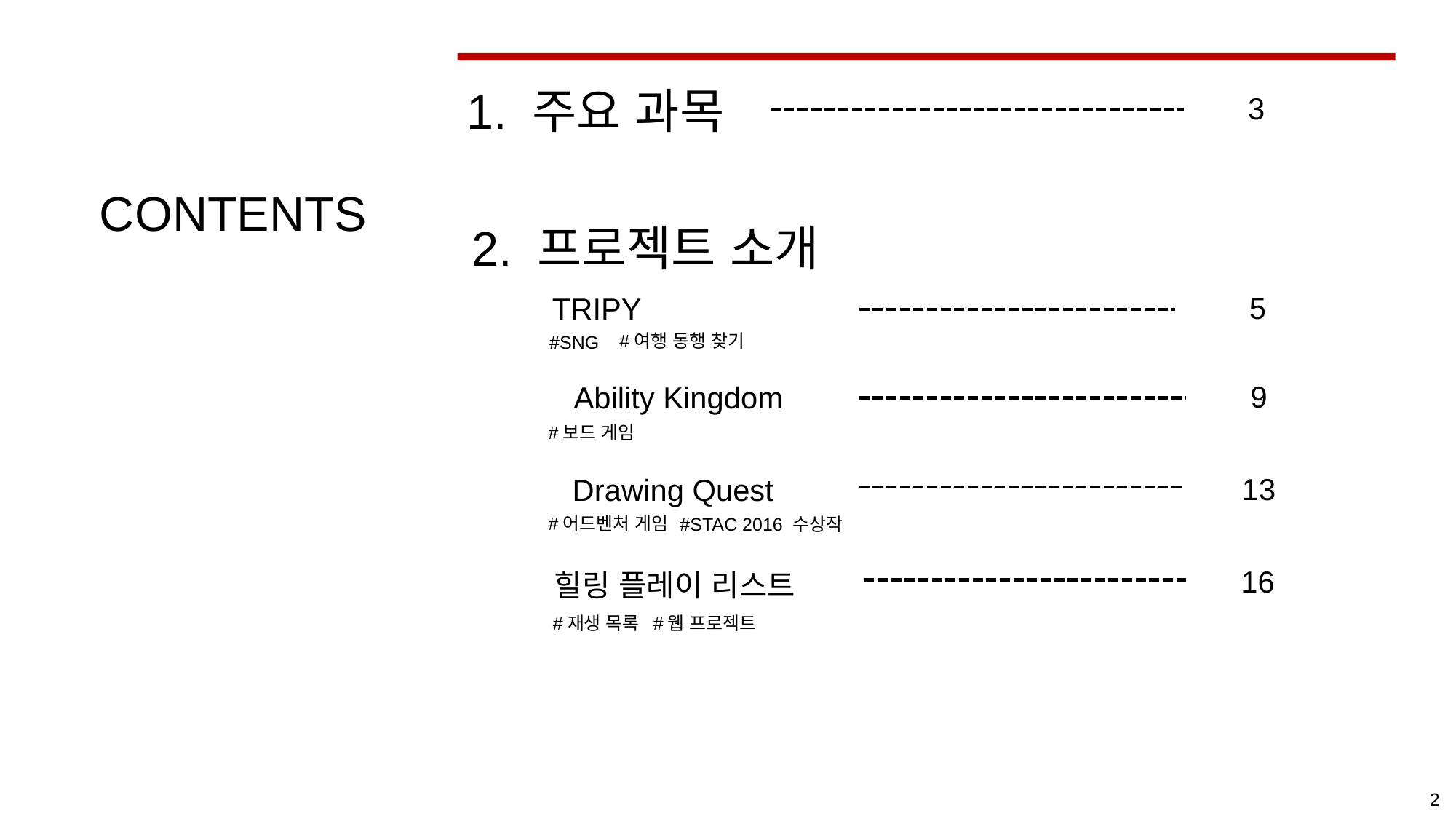

1. 주요 과목
3
CONTENTS
2. 프로젝트 소개
5
TRIPY
#여행 동행 찾기
#SNG
9
Ability Kingdom
#보드 게임
13
Drawing Quest
#어드벤처 게임
#STAC 2016 수상작
16
힐링 플레이 리스트
#재생 목록
#웹 프로젝트
2